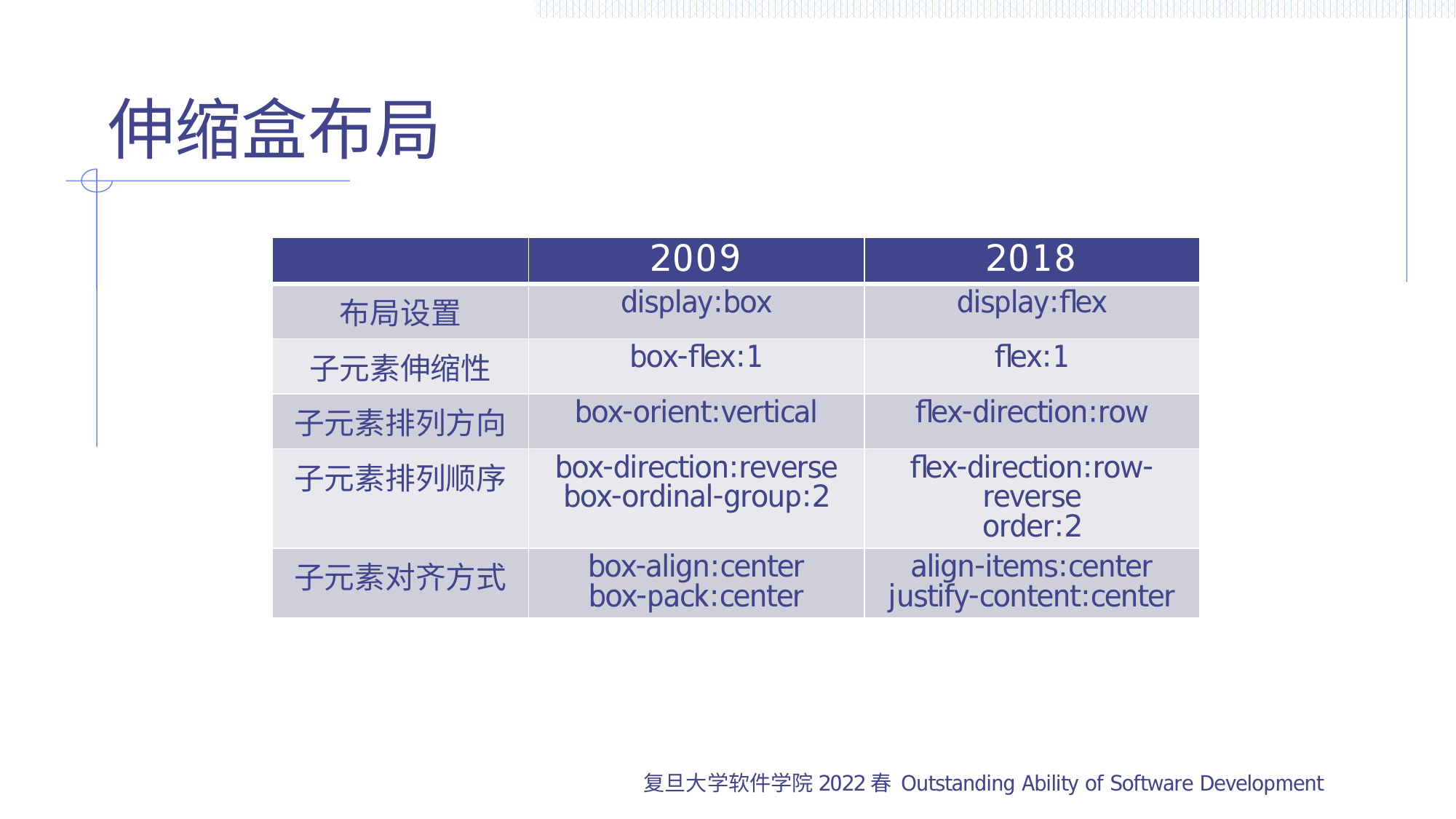

# 伸缩盒布局
|  | 2009 | 2018 |
| --- | --- | --- |
| 布局设置 | display:box | display:flex |
| 子元素伸缩性 | box-flex:1 | flex:1 |
| 子元素排列方向 | box-orient:vertical | flex-direction:row |
| 子元素排列顺序 | box-direction:reverse box-ordinal-group:2 | flex-direction:row-reverse order:2 |
| 子元素对齐方式 | box-align:center box-pack:center | align-items:center justify-content:center |